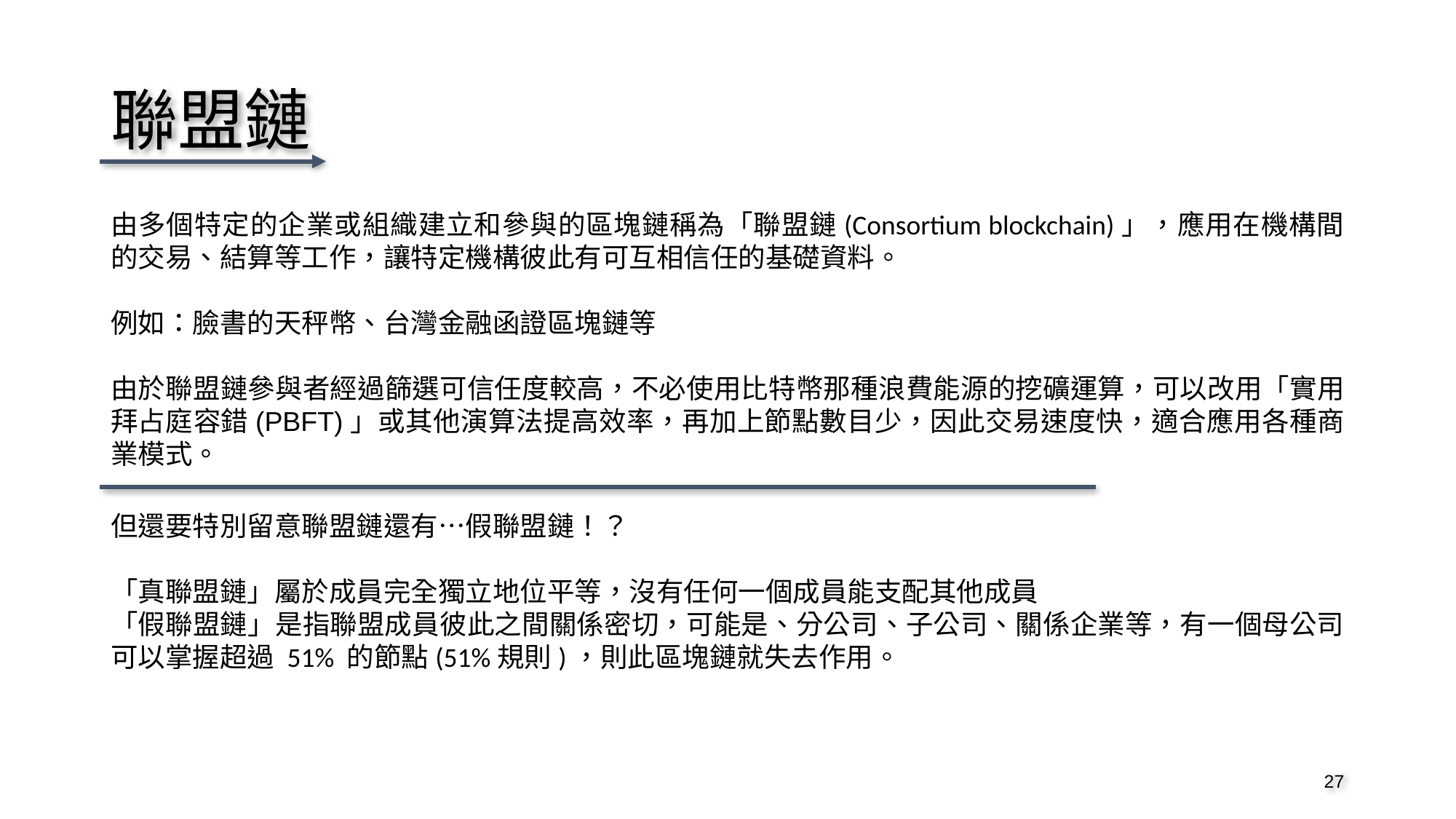

# 聯盟鏈
由多個特定的企業或組織建立和參與的區塊鏈稱為「聯盟鏈(Consortium blockchain)」，應用在機構間的交易、結算等工作，讓特定機構彼此有可互相信任的基礎資料。

例如：臉書的天秤幣、台灣金融函證區塊鏈等

由於聯盟鏈參與者經過篩選可信任度較高，不必使用比特幣那種浪費能源的挖礦運算，可以改用「實用拜占庭容錯(PBFT)」或其他演算法提高效率，再加上節點數目少，因此交易速度快，適合應用各種商業模式。
但還要特別留意聯盟鏈還有…假聯盟鏈！？

「真聯盟鏈」屬於成員完全獨立地位平等，沒有任何一個成員能支配其他成員
「假聯盟鏈」是指聯盟成員彼此之間關係密切，可能是、分公司、子公司、關係企業等，有一個母公司可以掌握超過 51% 的節點(51%規則)，則此區塊鏈就失去作用。
27